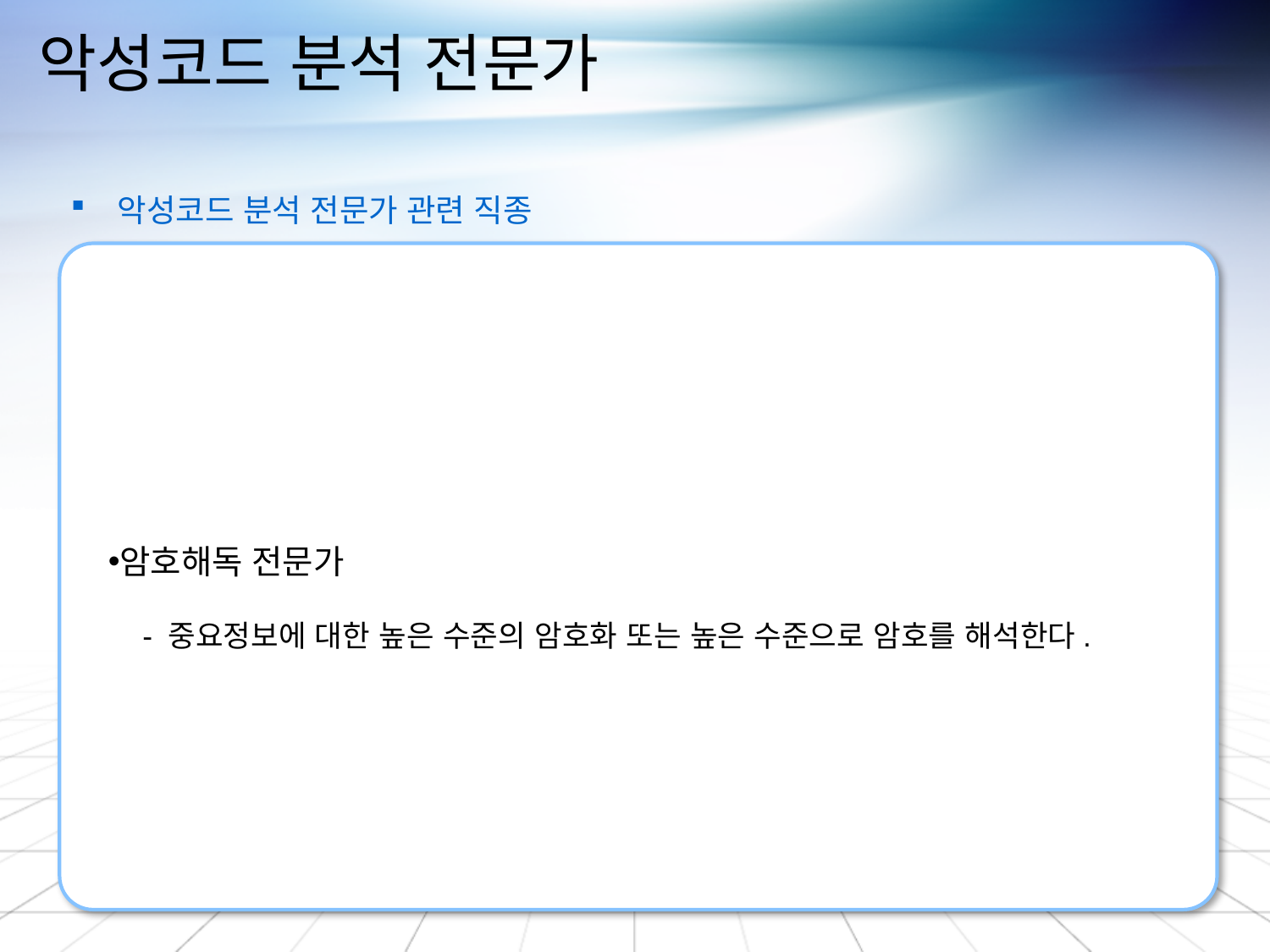

# 악성코드 분석 전문가
 악성코드 분석 전문가 관련 직종

암호해독 전문가
  - 중요정보에 대한 높은 수준의 암호화 또는 높은 수준으로 암호를 해석한다.